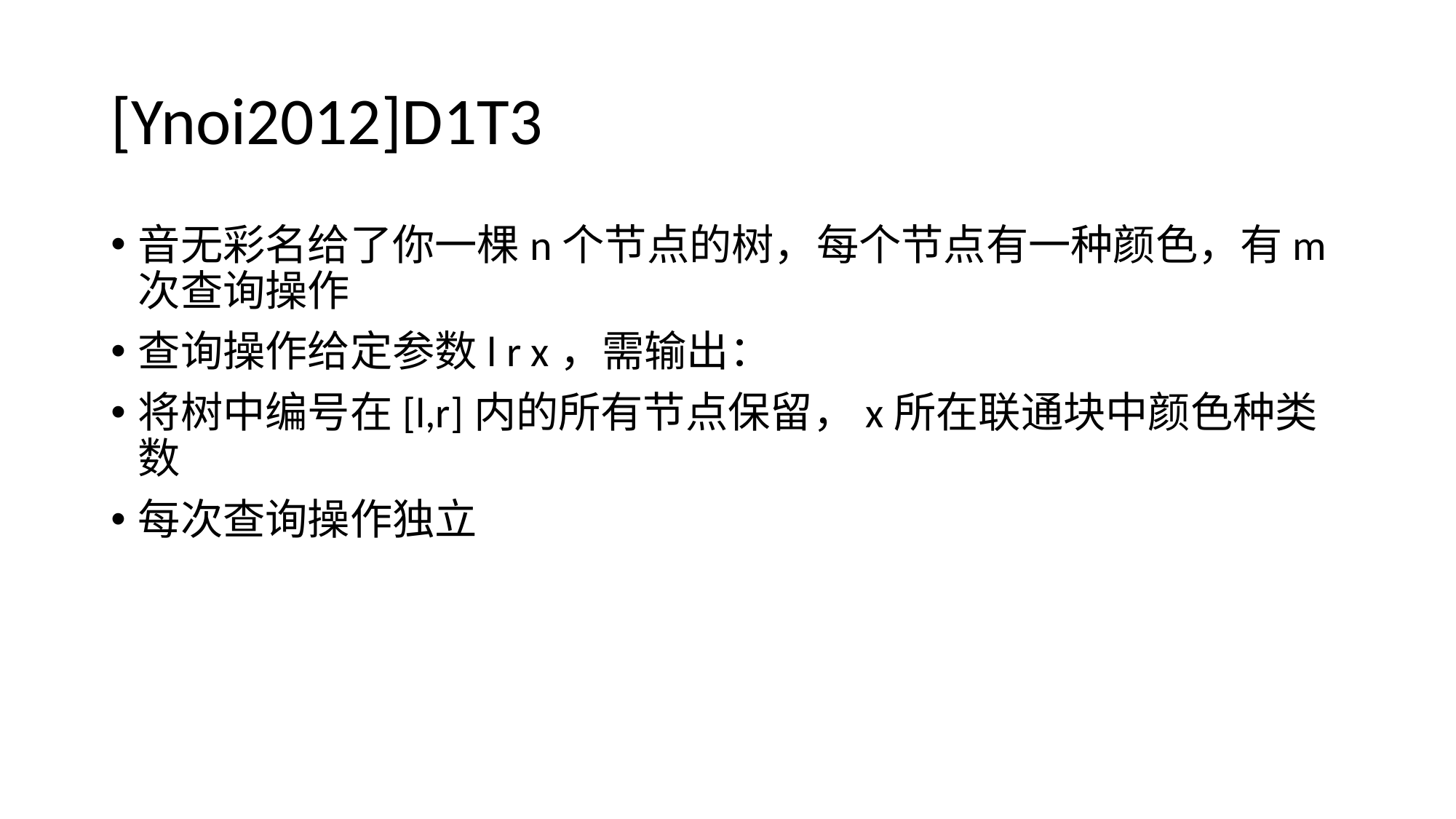

# [Ynoi2012]D1T3
音无彩名给了你一棵n个节点的树，每个节点有一种颜色，有m次查询操作
查询操作给定参数l r x，需输出：
将树中编号在[l,r]内的所有节点保留，x所在联通块中颜色种类数
每次查询操作独立